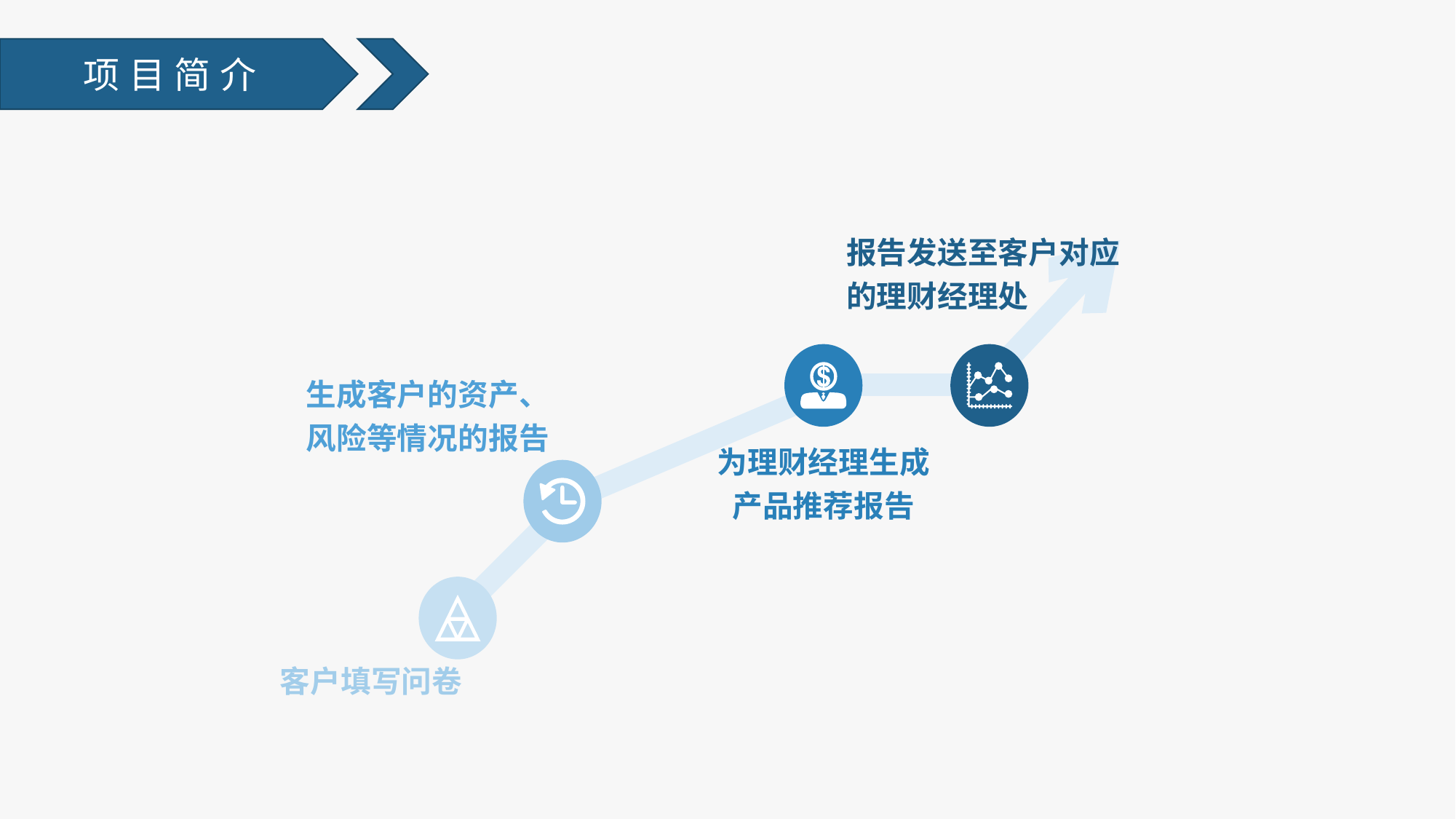

项目简介

报告发送至客户对应的理财经理处

生成客户的资产、
风险等情况的报告
为理财经理生成产品推荐报告

客户填写问卷